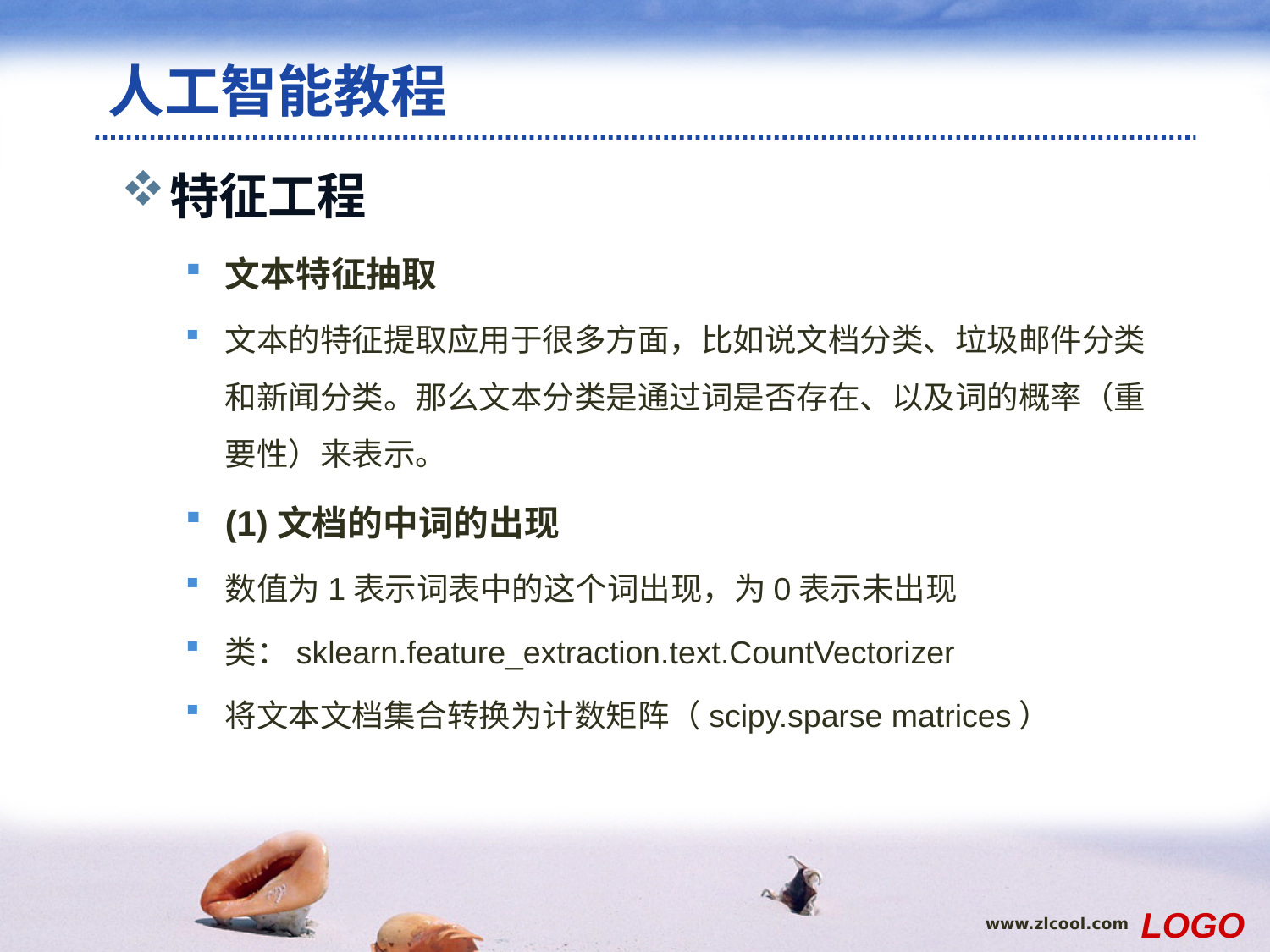

# 人工智能教程
特征工程
文本特征抽取
文本的特征提取应用于很多方面，比如说文档分类、垃圾邮件分类和新闻分类。那么文本分类是通过词是否存在、以及词的概率（重要性）来表示。
(1)文档的中词的出现
数值为1表示词表中的这个词出现，为0表示未出现
类：sklearn.feature_extraction.text.CountVectorizer
将文本文档集合转换为计数矩阵（scipy.sparse matrices）

LOGO
www.zlcool.com